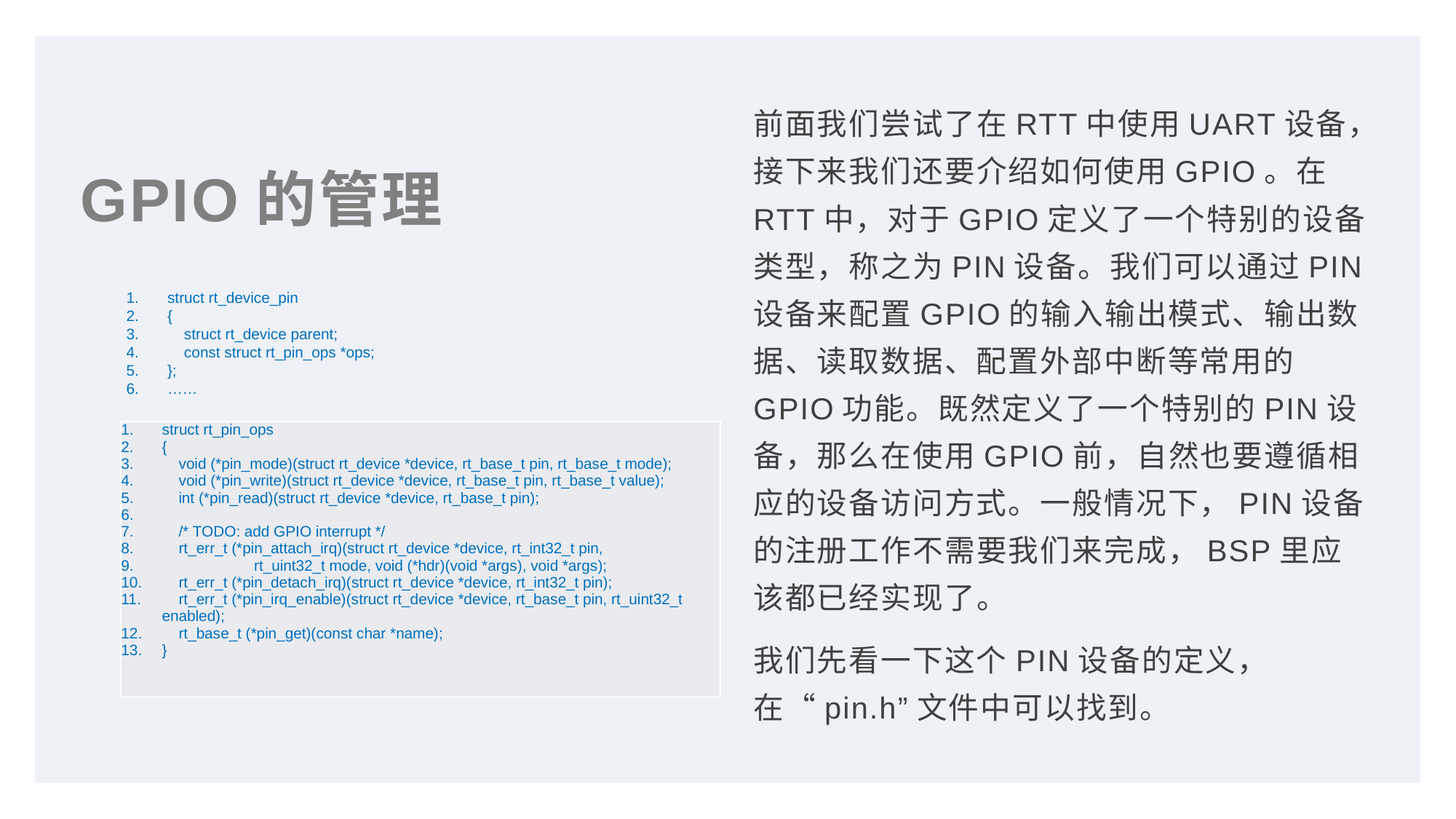

前面我们尝试了在RTT中使用UART设备，接下来我们还要介绍如何使用GPIO。在RTT中，对于GPIO定义了一个特别的设备类型，称之为PIN设备。我们可以通过PIN设备来配置GPIO的输入输出模式、输出数据、读取数据、配置外部中断等常用的GPIO功能。既然定义了一个特别的PIN设备，那么在使用GPIO前，自然也要遵循相应的设备访问方式。一般情况下，PIN设备的注册工作不需要我们来完成，BSP里应该都已经实现了。
我们先看一下这个PIN设备的定义，在“pin.h”文件中可以找到。
GPIO的管理
struct rt_device_pin
{
    struct rt_device parent;
    const struct rt_pin_ops *ops;
};
……
| struct rt\_pin\_ops { void (\*pin\_mode)(struct rt\_device \*device, rt\_base\_t pin, rt\_base\_t mode); void (\*pin\_write)(struct rt\_device \*device, rt\_base\_t pin, rt\_base\_t value); int (\*pin\_read)(struct rt\_device \*device, rt\_base\_t pin);   /\* TODO: add GPIO interrupt \*/ rt\_err\_t (\*pin\_attach\_irq)(struct rt\_device \*device, rt\_int32\_t pin, rt\_uint32\_t mode, void (\*hdr)(void \*args), void \*args); rt\_err\_t (\*pin\_detach\_irq)(struct rt\_device \*device, rt\_int32\_t pin); rt\_err\_t (\*pin\_irq\_enable)(struct rt\_device \*device, rt\_base\_t pin, rt\_uint32\_t enabled); rt\_base\_t (\*pin\_get)(const char \*name); } |
| --- |